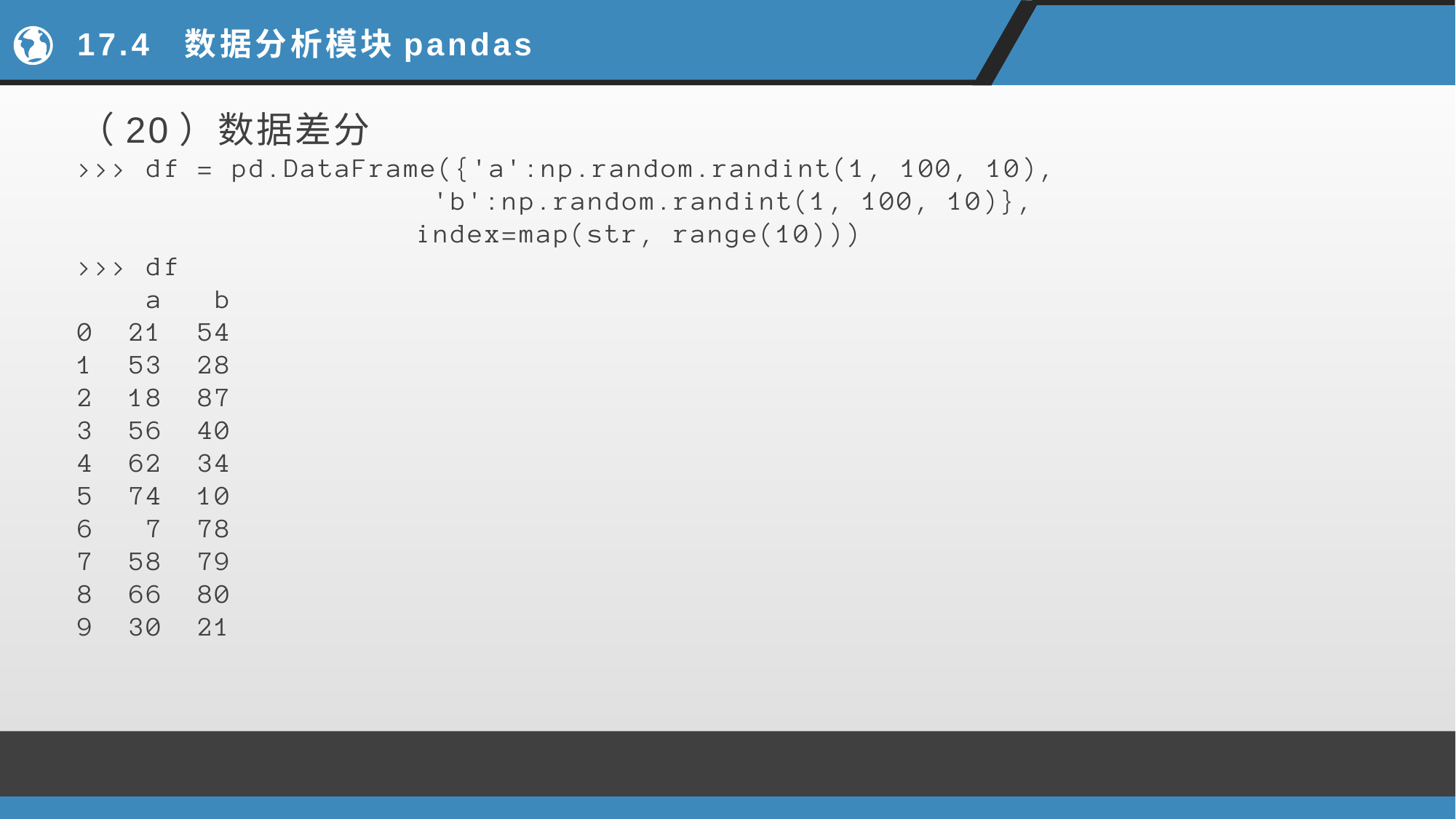

# 17.4  数据分析模块pandas

（20）数据差分
>>> df = pd.DataFrame({'a':np.random.randint(1, 100, 10),
		        'b':np.random.randint(1, 100, 10)},
		       index=map(str, range(10)))
>>> df
    a   b
0  21  54
1  53  28
2  18  87
3  56  40
4  62  34
5  74  10
6   7  78
7  58  79
8  66  80
9  30  21